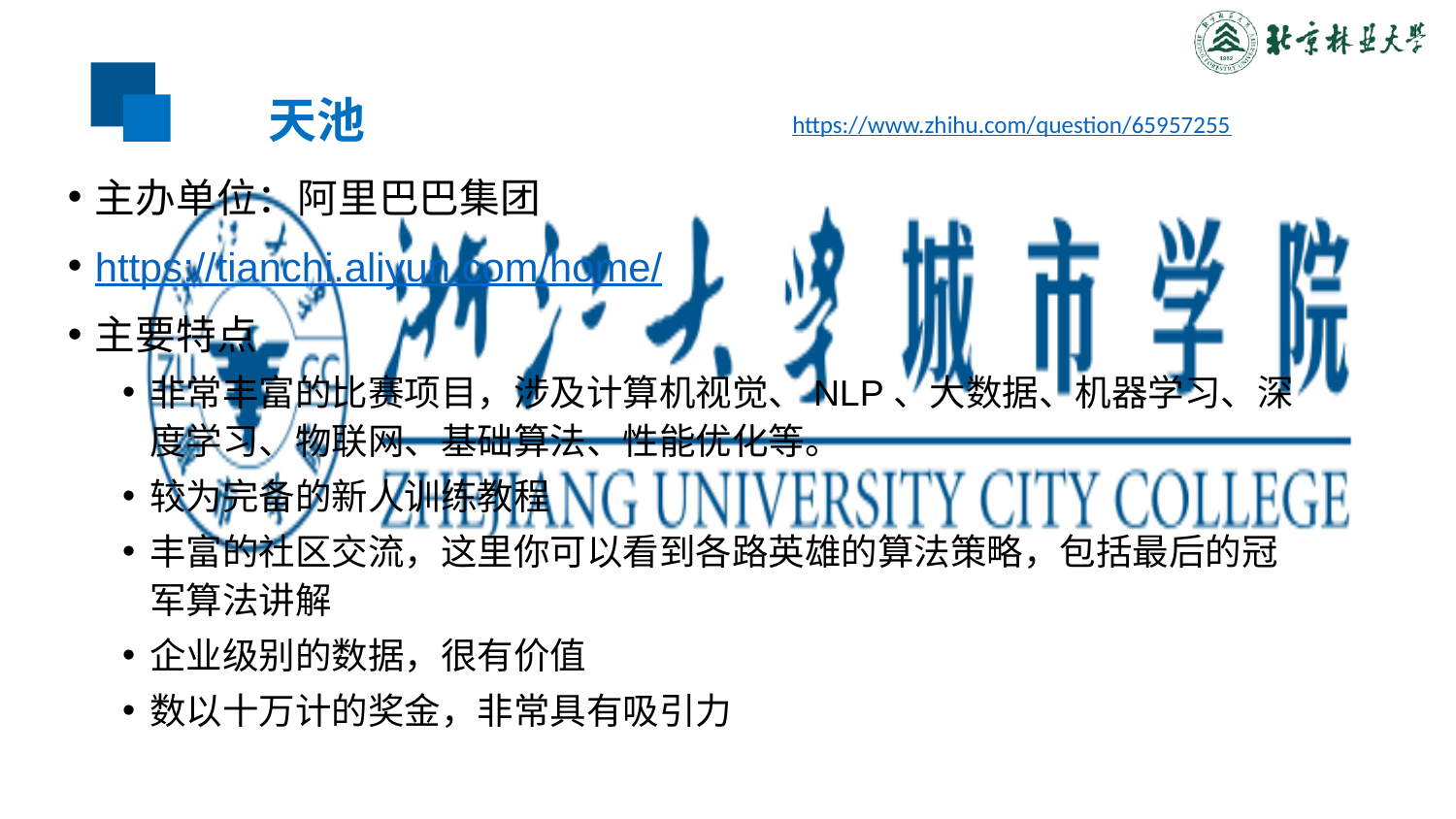

# 天池

https://www.zhihu.com/question/65957255
主办单位：阿里巴巴集团
https://tianchi.aliyun.com/home/
主要特点
非常丰富的比赛项目，涉及计算机视觉、NLP、大数据、机器学习、深度学习、物联网、基础算法、性能优化等。
较为完备的新人训练教程
丰富的社区交流，这里你可以看到各路英雄的算法策略，包括最后的冠军算法讲解
企业级别的数据，很有价值
数以十万计的奖金，非常具有吸引力